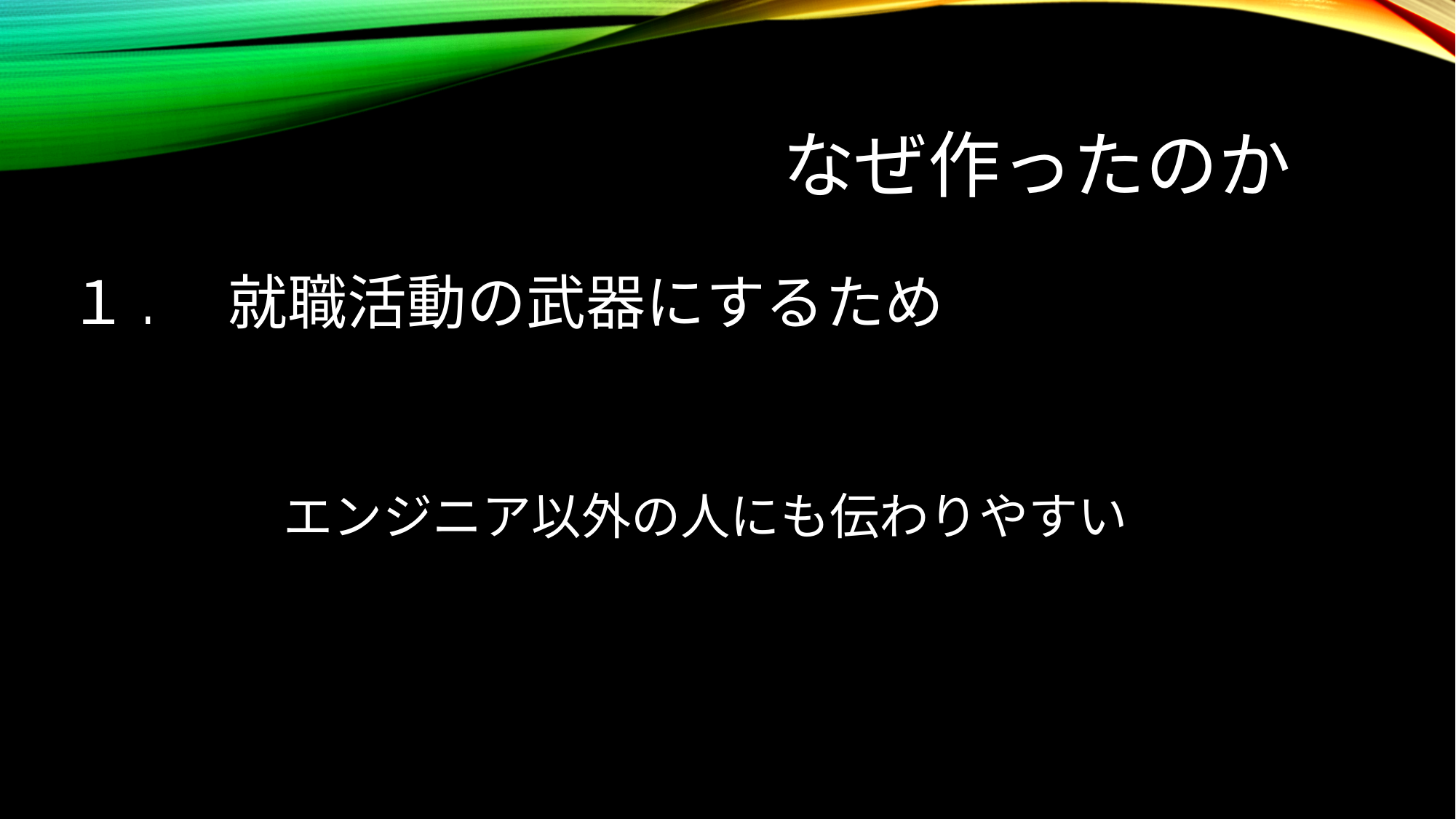

なぜ作ったのか
１.　就職活動の武器にするため
エンジニア以外の人にも伝わりやすい